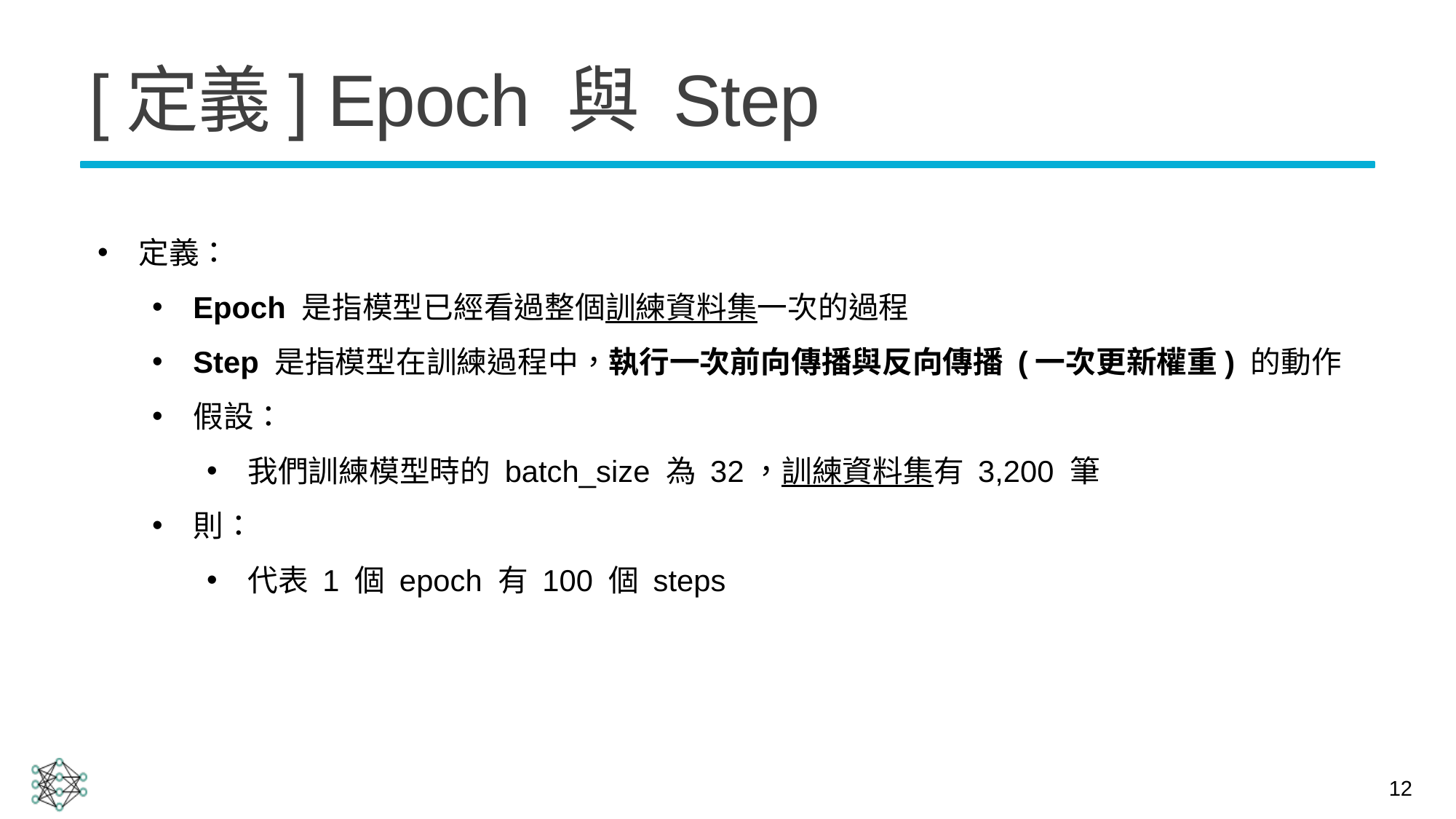

# [定義] Epoch 與 Step
定義：
Epoch 是指模型已經看過整個訓練資料集一次的過程
Step 是指模型在訓練過程中，執行一次前向傳播與反向傳播 (一次更新權重) 的動作
假設：
我們訓練模型時的 batch_size 為 32，訓練資料集有 3,200 筆
則：
代表 1 個 epoch 有 100 個 steps
12